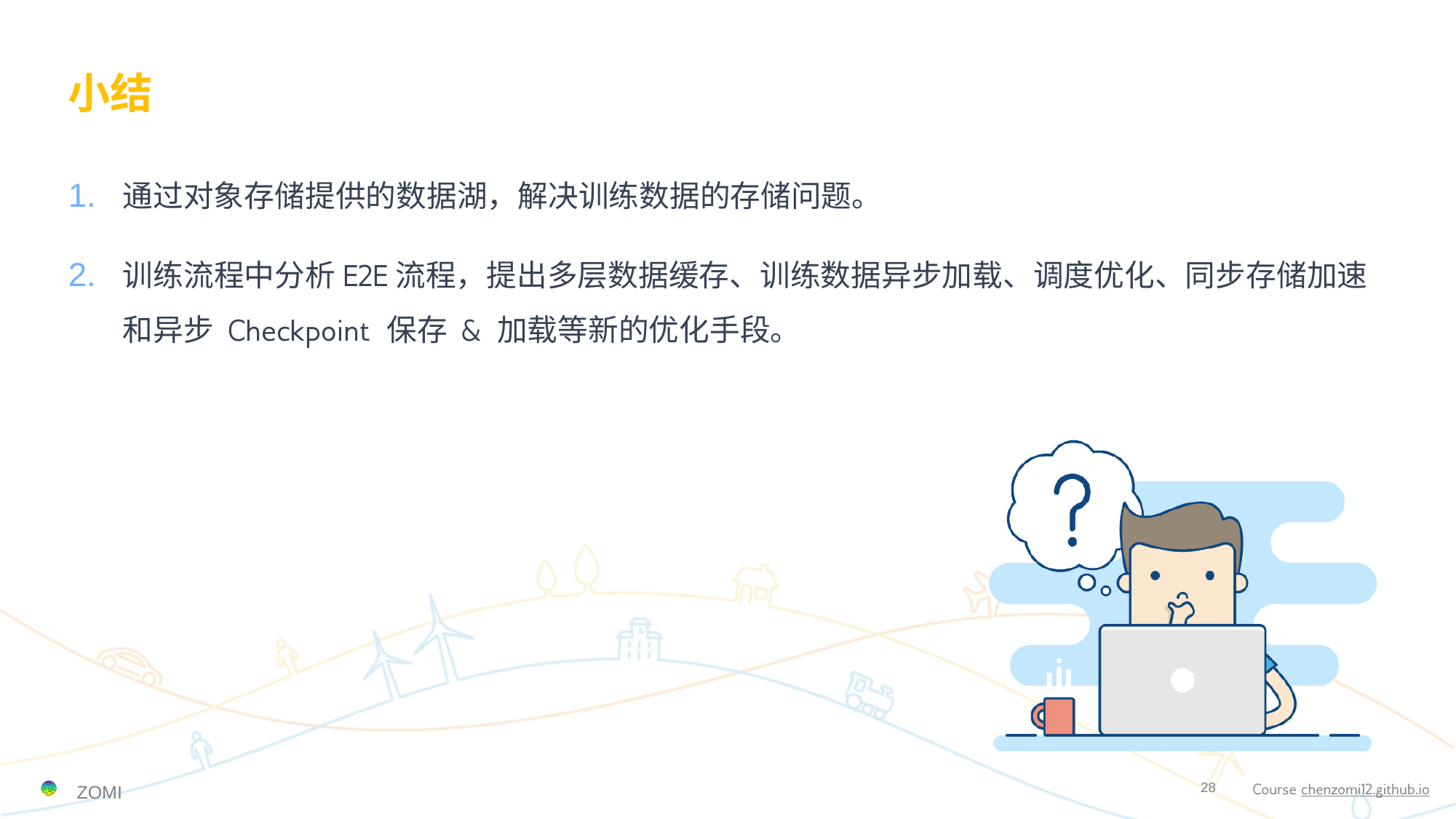

# 小结
通过对象存储提供的数据湖，解决训练数据的存储问题。
训练流程中分析E2E流程，提出多层数据缓存、训练数据异步加载、调度优化、同步存储加速和异步 Checkpoint 保存 & 加载等新的优化手段。